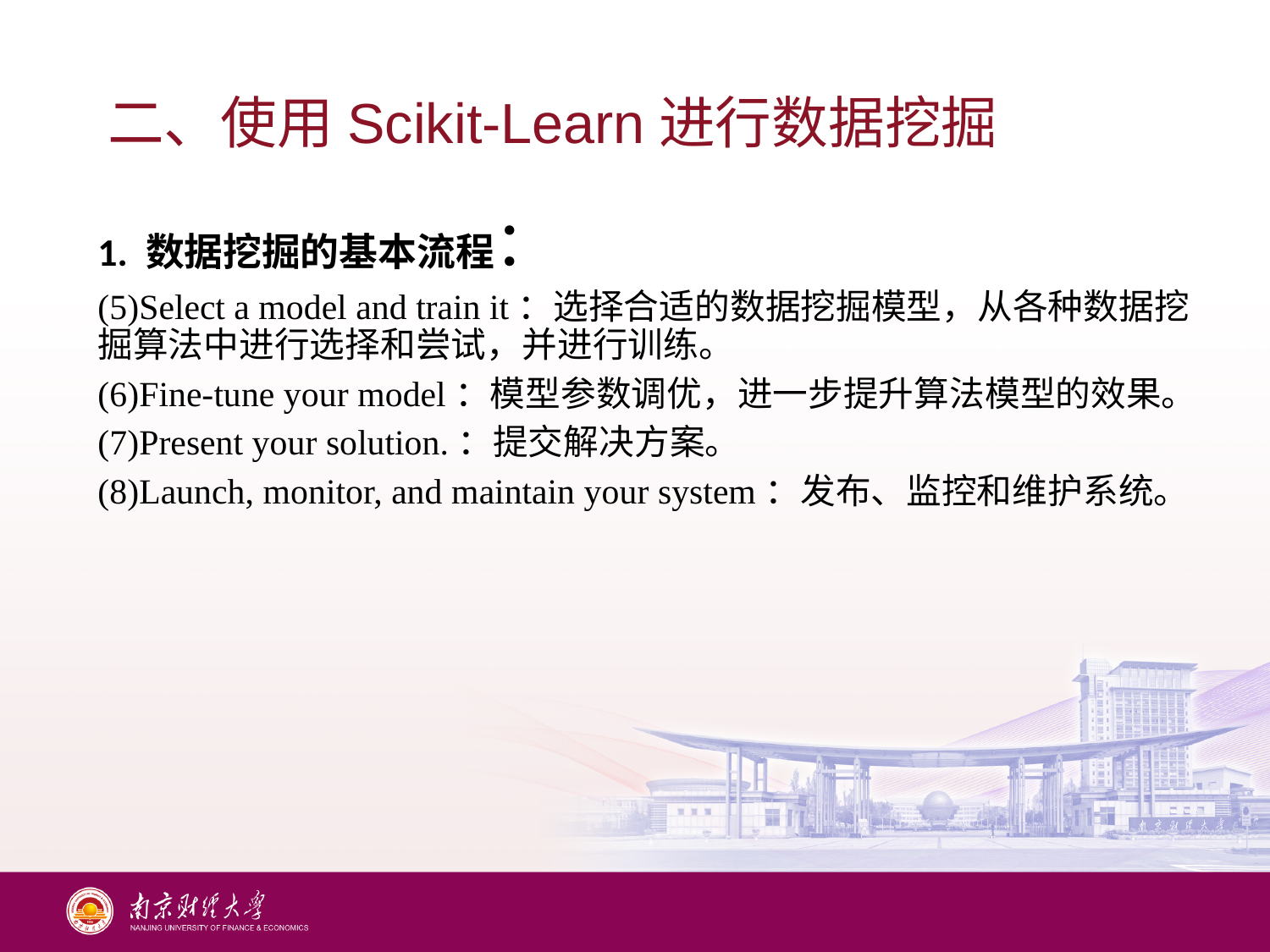

# 二、使用Scikit-Learn进行数据挖掘
1. 数据挖掘的基本流程：
(5)Select a model and train it：选择合适的数据挖掘模型，从各种数据挖掘算法中进行选择和尝试，并进行训练。
(6)Fine-tune your model：模型参数调优，进一步提升算法模型的效果。
(7)Present your solution.：提交解决方案。
(8)Launch, monitor, and maintain your system：发布、监控和维护系统。